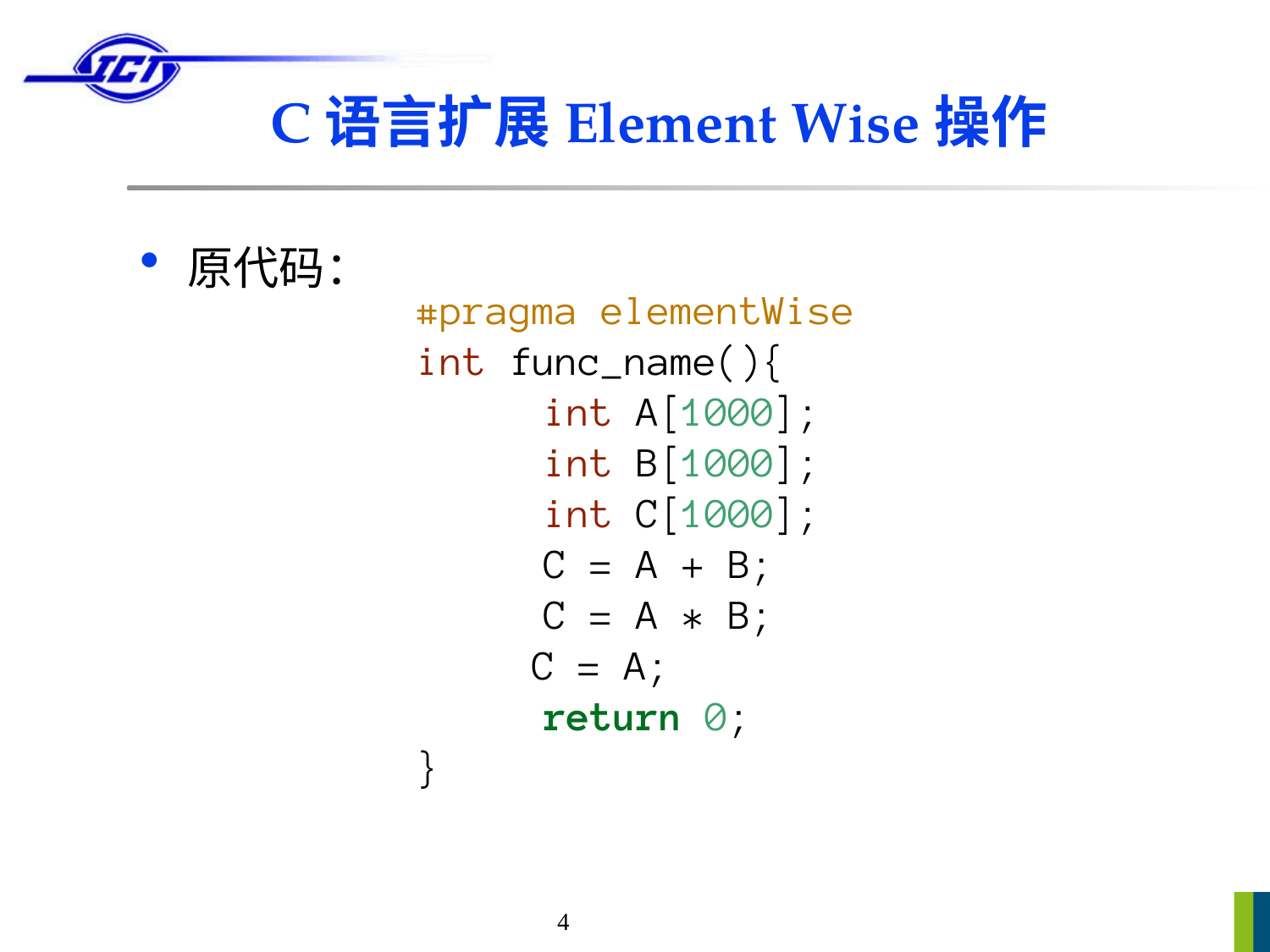

# C语言扩展Element Wise操作
原代码：
#pragma elementWise
int func_name(){
	int A[1000];
	int B[1000];
	int C[1000];
	C = A + B;
	C = A * B;
     C = A;
	return 0;
}